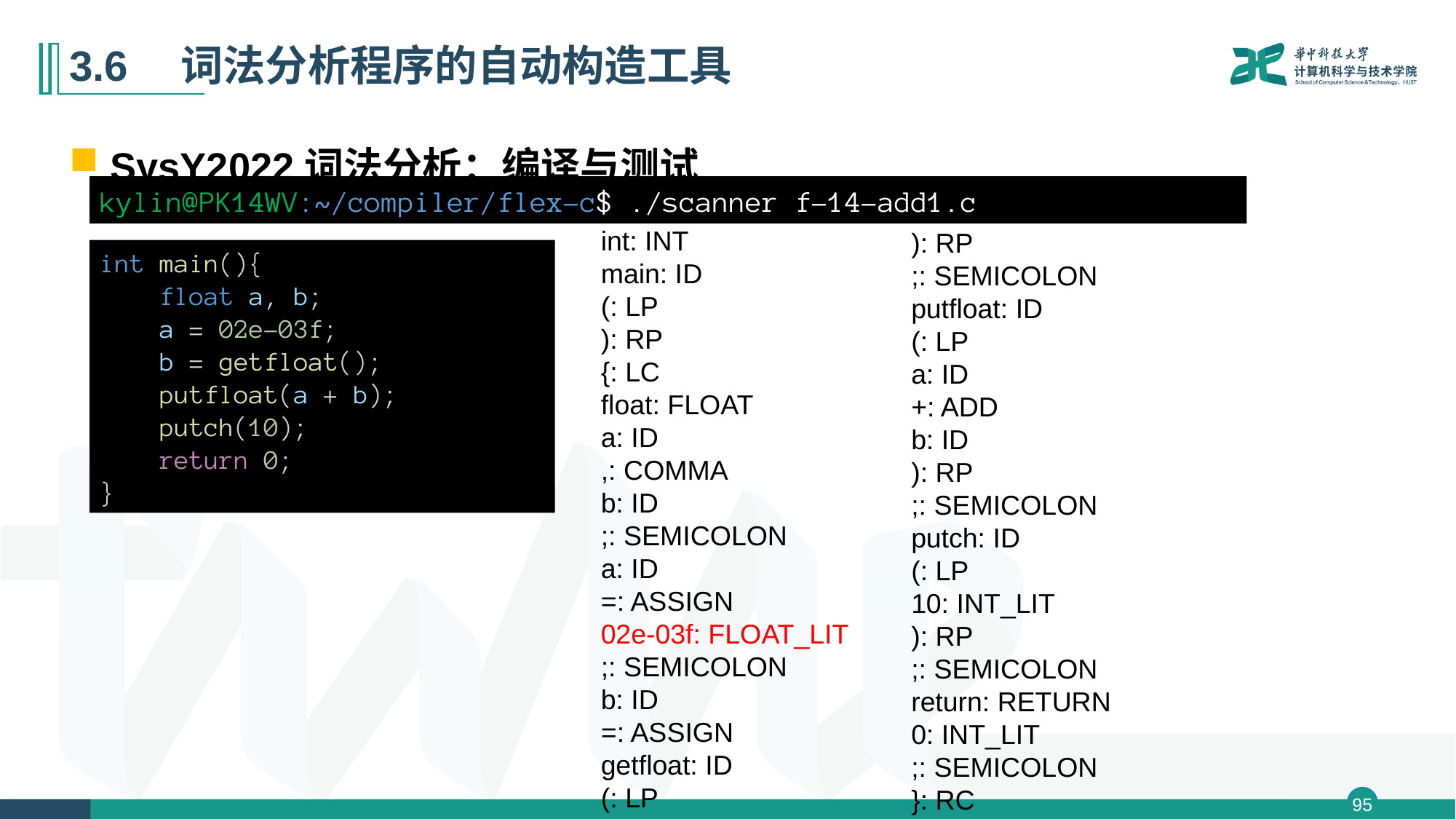

# 3.6　词法分析程序的自动构造工具
SysY2022词法分析：编译与测试
kylin@PK14WV:~/compiler/flex-c$ ./scanner f-14-add1.c
int: INT
main: ID
(: LP
): RP
{: LC
float: FLOAT
a: ID
,: COMMA
b: ID
;: SEMICOLON
a: ID
=: ASSIGN
02e-03f: FLOAT_LIT
;: SEMICOLON
b: ID
=: ASSIGN
getfloat: ID
(: LP
): RP
;: SEMICOLON
putfloat: ID
(: LP
a: ID
+: ADD
b: ID
): RP
;: SEMICOLON
putch: ID
(: LP
10: INT_LIT
): RP
;: SEMICOLON
return: RETURN
0: INT_LIT
;: SEMICOLON
}: RC
int main(){
    float a, b;
    a = 02e-03f;
    b = getfloat();
    putfloat(a + b);
    putch(10);
    return 0;
}